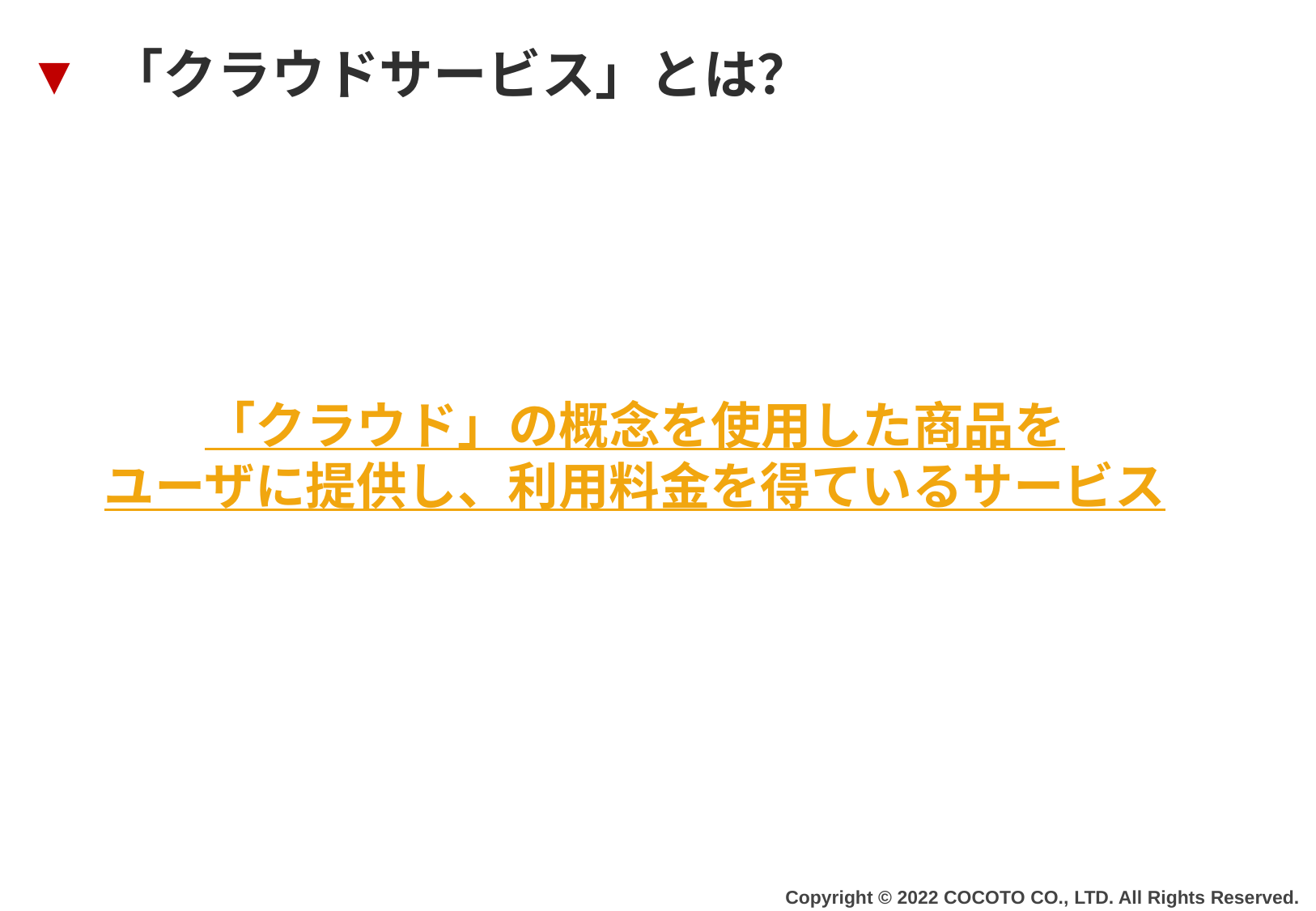

▼ 「クラウドサービス」とは？
「クラウド」の概念を使用した商品を
ユーザに提供し、利用料金を得ているサービス
Copyright © 2022 COCOTO CO., LTD. All Rights Reserved.